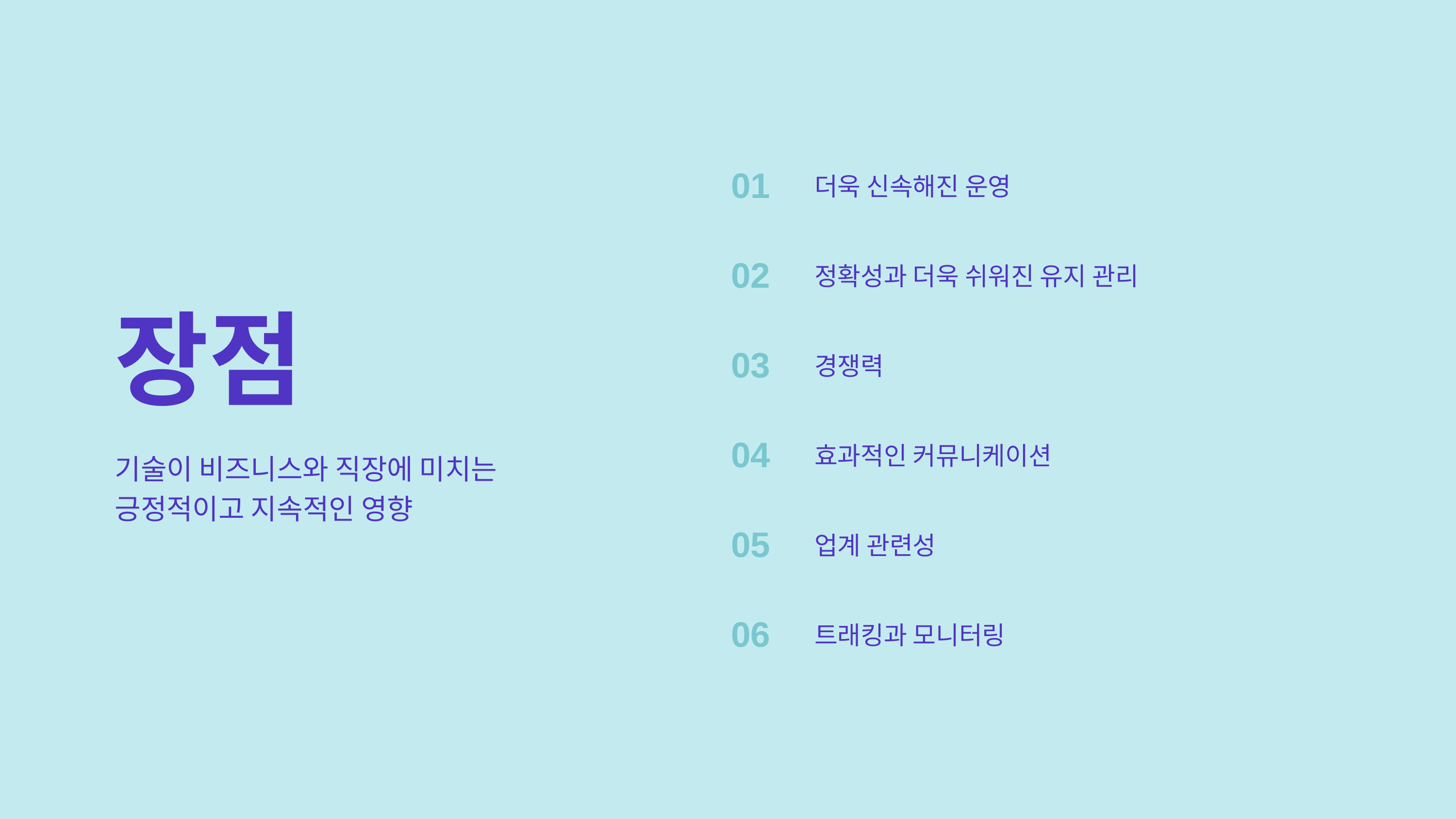

01
더욱 신속해진 운영
02
정확성과 더욱 쉬워진 유지 관리
장점
기술이 비즈니스와 직장에 미치는
긍정적이고 지속적인 영향
03
경쟁력
04
효과적인 커뮤니케이션
05
업계 관련성
06
트래킹과 모니터링